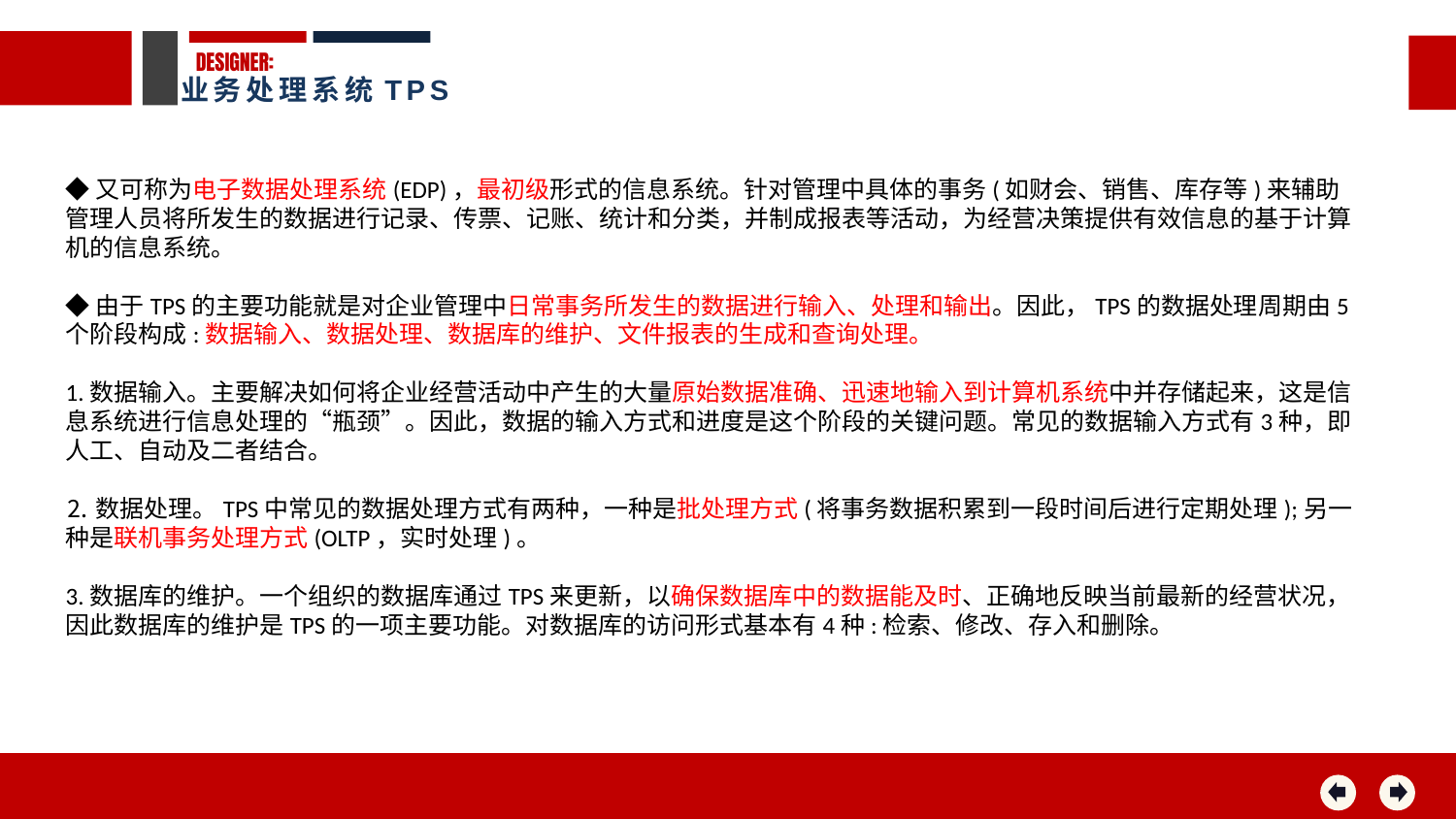

DESIGNER:
业务处理系统TPS
◆又可称为电子数据处理系统(EDP)，最初级形式的信息系统。针对管理中具体的事务(如财会、销售、库存等)来辅助管理人员将所发生的数据进行记录、传票、记账、统计和分类，并制成报表等活动，为经营决策提供有效信息的基于计算机的信息系统。

◆由于TPS的主要功能就是对企业管理中日常事务所发生的数据进行输入、处理和输出。因此，TPS的数据处理周期由5个阶段构成:数据输入、数据处理、数据库的维护、文件报表的生成和查询处理。

1.数据输入。主要解决如何将企业经营活动中产生的大量原始数据准确、迅速地输入到计算机系统中并存储起来，这是信息系统进行信息处理的“瓶颈”。因此，数据的输入方式和进度是这个阶段的关键问题。常见的数据输入方式有3种，即人工、自动及二者结合。

⒉数据处理。TPS中常见的数据处理方式有两种，一种是批处理方式(将事务数据积累到一段时间后进行定期处理);另一种是联机事务处理方式(OLTP，实时处理)。

3.数据库的维护。一个组织的数据库通过TPS来更新，以确保数据库中的数据能及时、正确地反映当前最新的经营状况，因此数据库的维护是TPS的一项主要功能。对数据库的访问形式基本有4种:检索、修改、存入和删除。